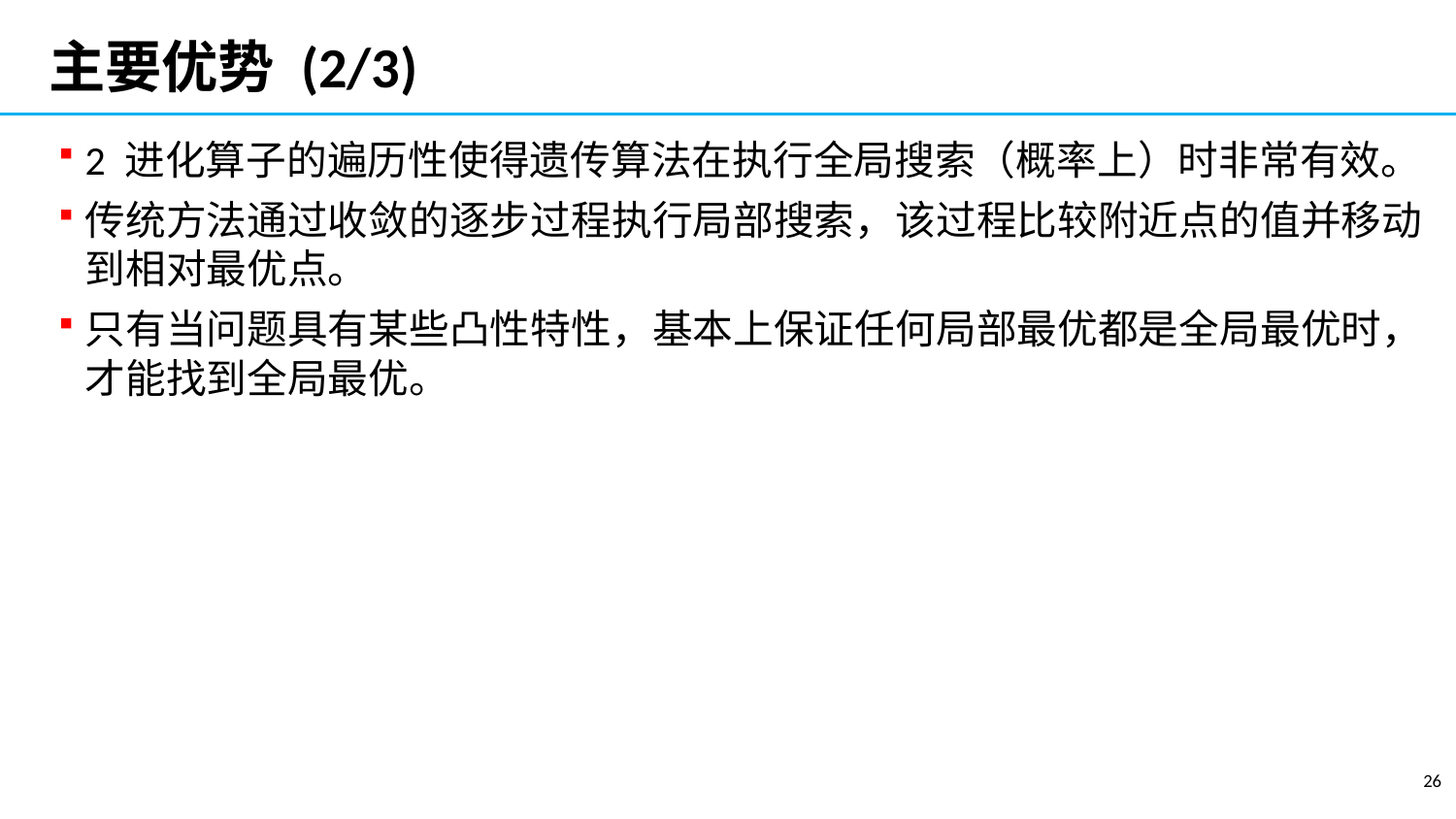

# 主要优势 (2/3)

2 进化算子的遍历性使得遗传算法在执行全局搜索（概率上）时非常有效。
传统方法通过收敛的逐步过程执行局部搜索，该过程比较附近点的值并移动到相对最优点。
只有当问题具有某些凸性特性，基本上保证任何局部最优都是全局最优时，才能找到全局最优。
26